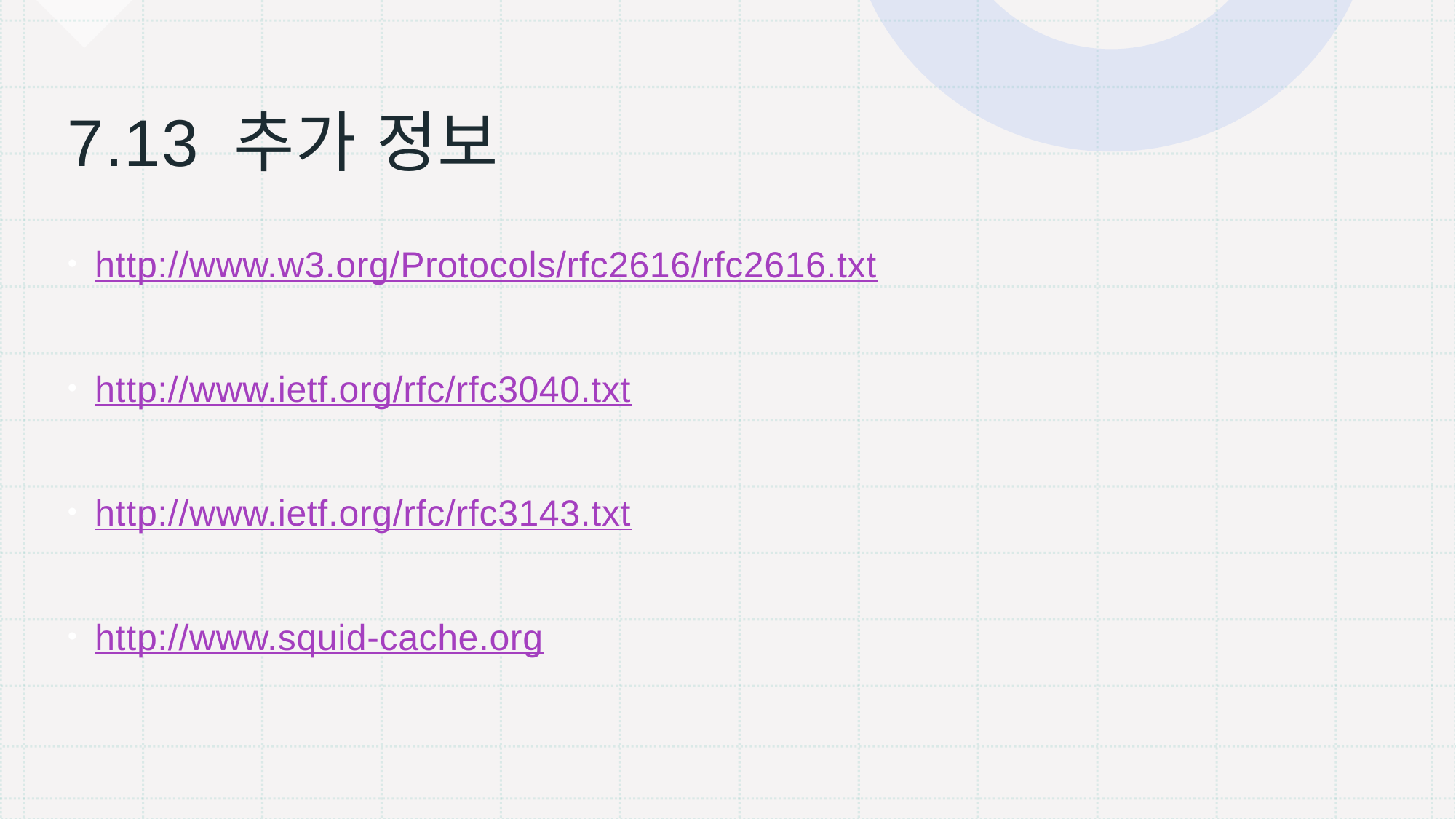

# 7.13 추가 정보
http://www.w3.org/Protocols/rfc2616/rfc2616.txt

http://www.ietf.org/rfc/rfc3040.txt

http://www.ietf.org/rfc/rfc3143.txt

http://www.squid-cache.org